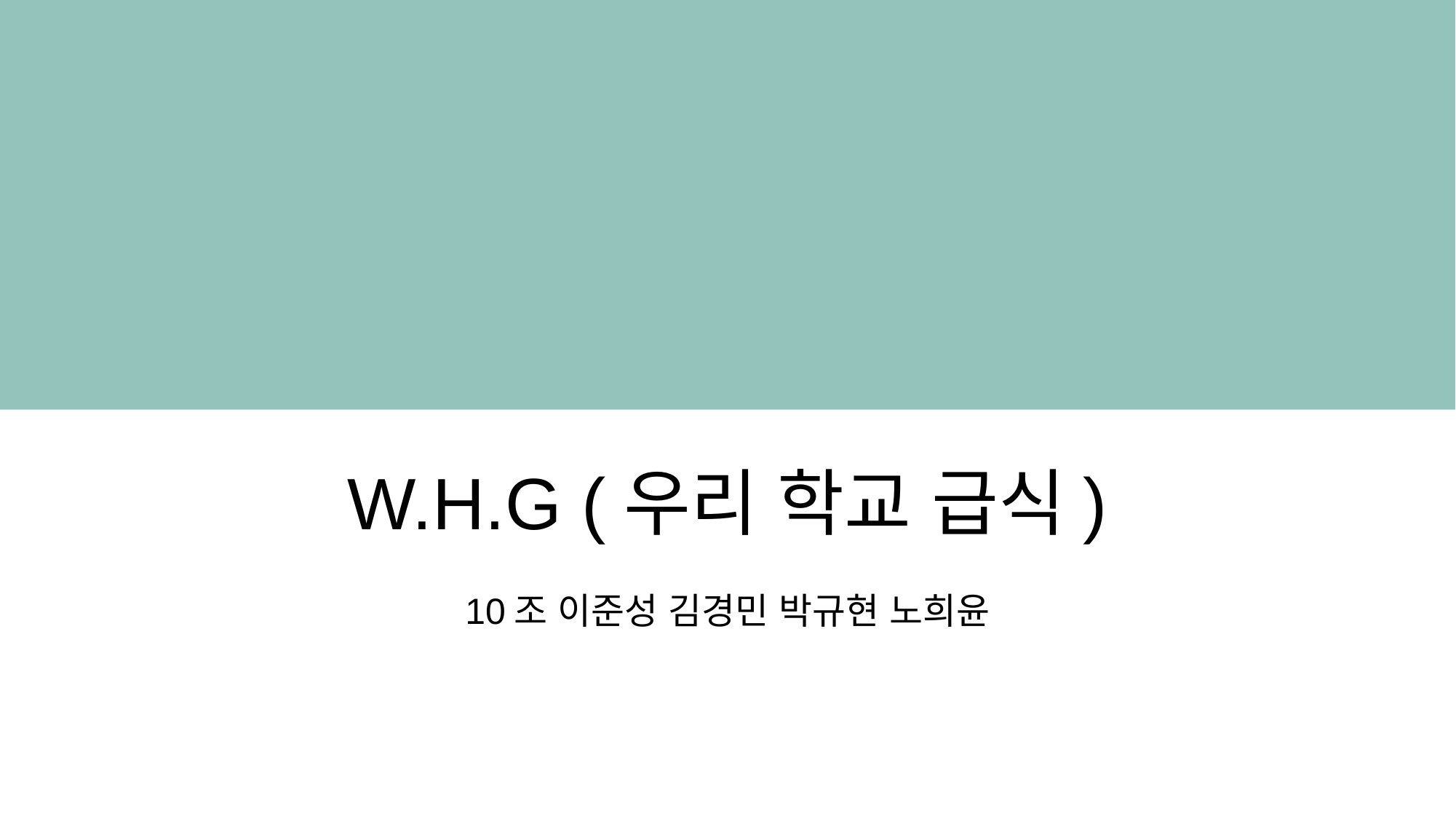

W.H.G (우리 학교 급식)

10조 이준성 김경민 박규현 노희윤